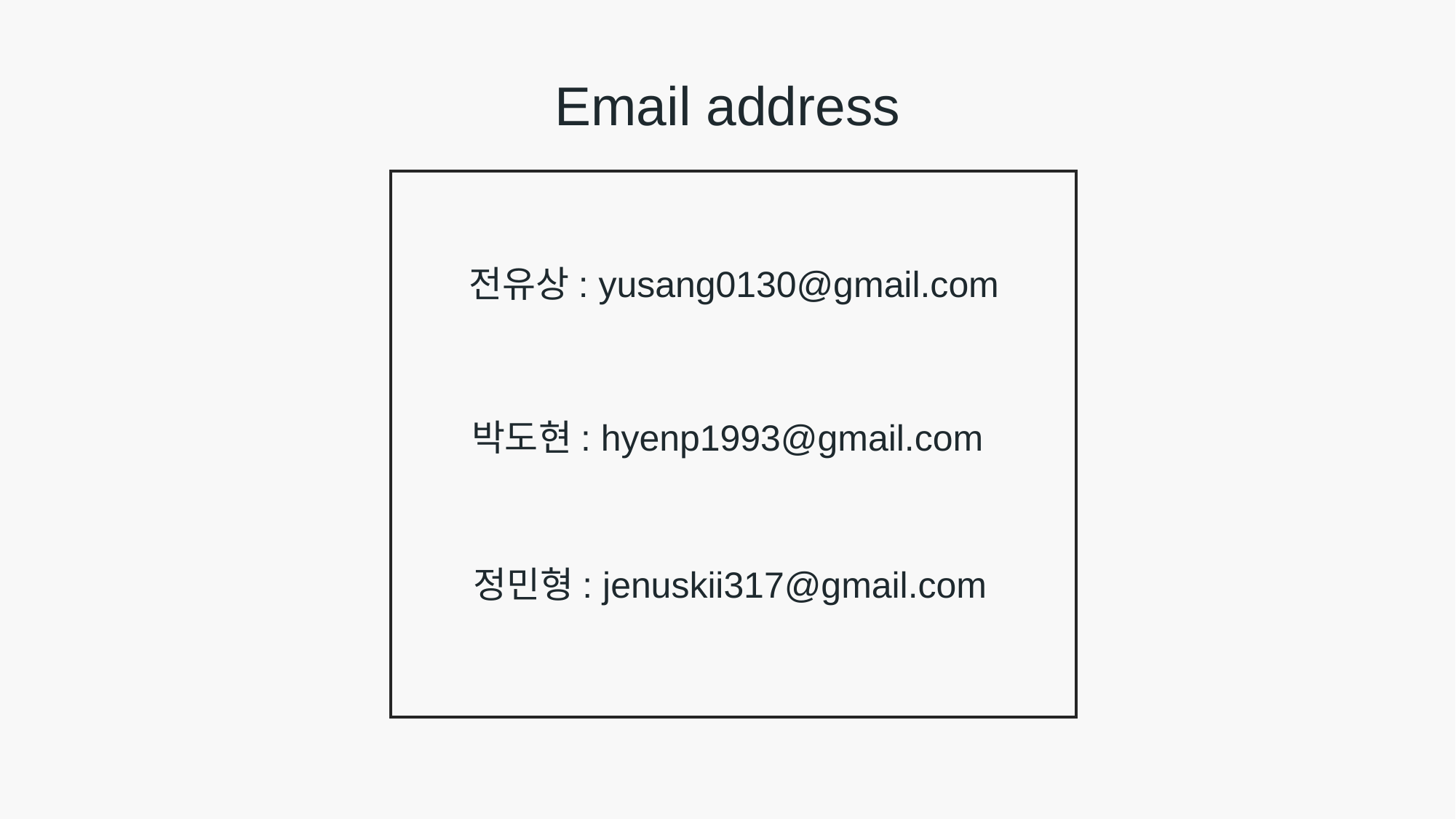

Email address

전유상: yusang0130@gmail.com
박도현: hyenp1993@gmail.com
정민형: jenuskii317@gmail.com